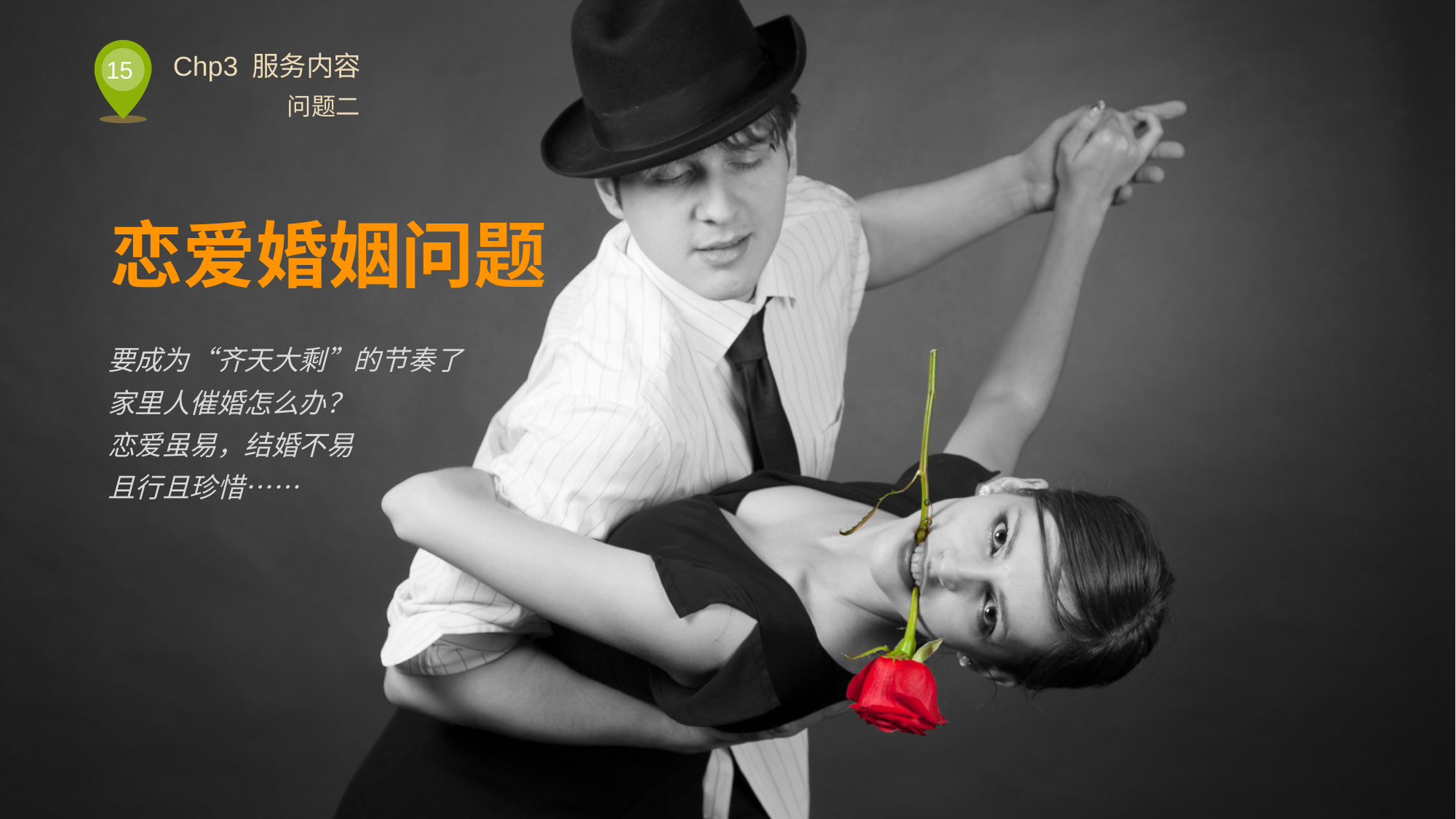

问题二
恋爱婚姻问题
要成为“齐天大剩”的节奏了
家里人催婚怎么办？
恋爱虽易，结婚不易
且行且珍惜……